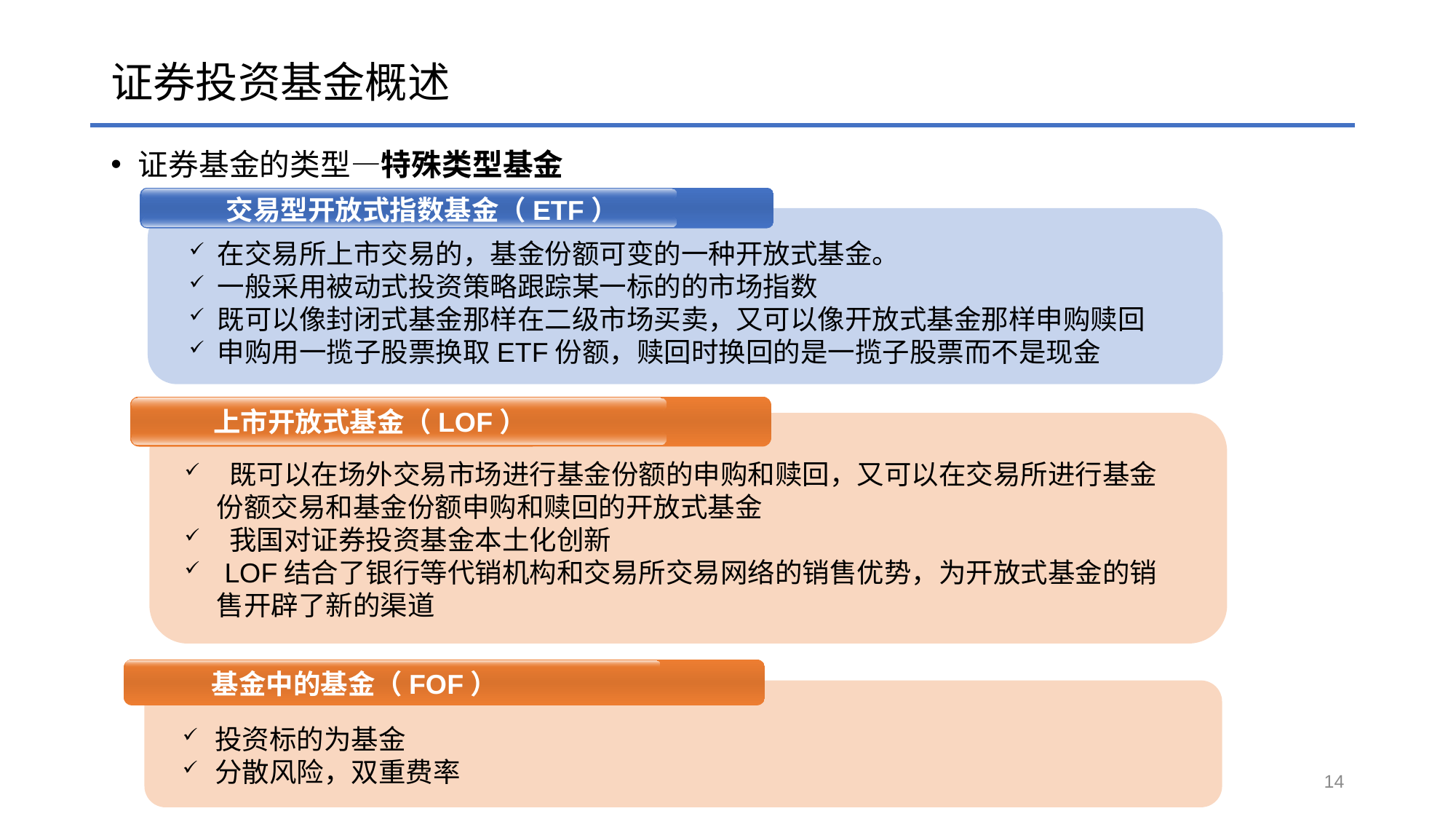

# 证券投资基金概述
证券基金的类型—特殊类型基金

交易型开放式指数基金（ETF）

 在交易所上市交易的，基金份额可变的一种开放式基金。
 一般采用被动式投资策略跟踪某一标的的市场指数
 既可以像封闭式基金那样在二级市场买卖，又可以像开放式基金那样申购赎回
 申购用一揽子股票换取ETF份额，赎回时换回的是一揽子股票而不是现金

上市开放式基金（LOF）

 既可以在场外交易市场进行基金份额的申购和赎回，又可以在交易所进行基金份额交易和基金份额申购和赎回的开放式基金
 我国对证券投资基金本土化创新
 LOF结合了银行等代销机构和交易所交易网络的销售优势，为开放式基金的销售开辟了新的渠道

基金中的基金（FOF）

投资标的为基金
分散风险，双重费率
14